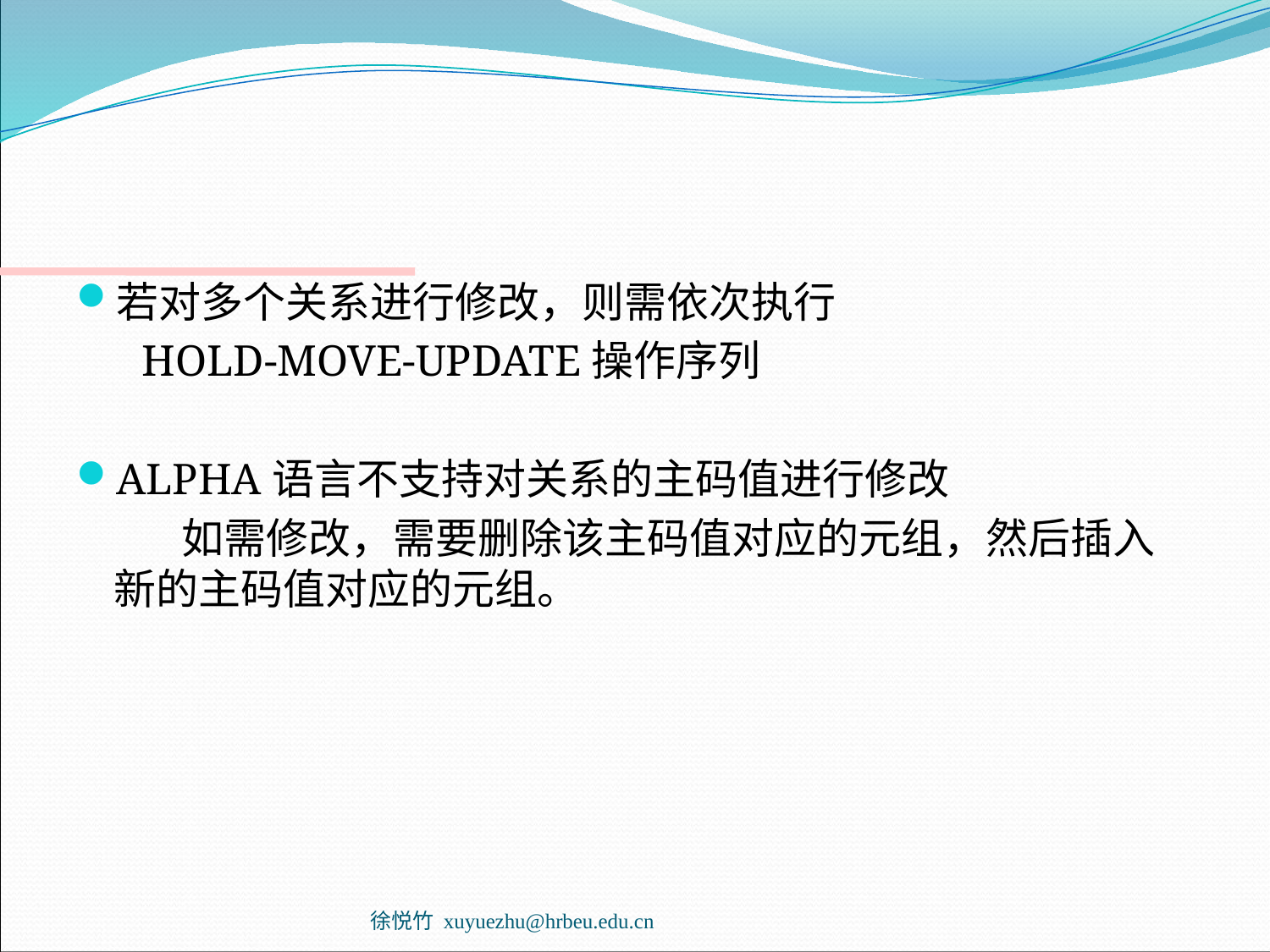

#
若对多个关系进行修改，则需依次执行
      HOLD-MOVE-UPDATE操作序列

ALPHA语言不支持对关系的主码值进行修改
          如需修改，需要删除该主码值对应的元组，然后插入新的主码值对应的元组。

徐悦竹 xuyuezhu@hrbeu.edu.cn

218